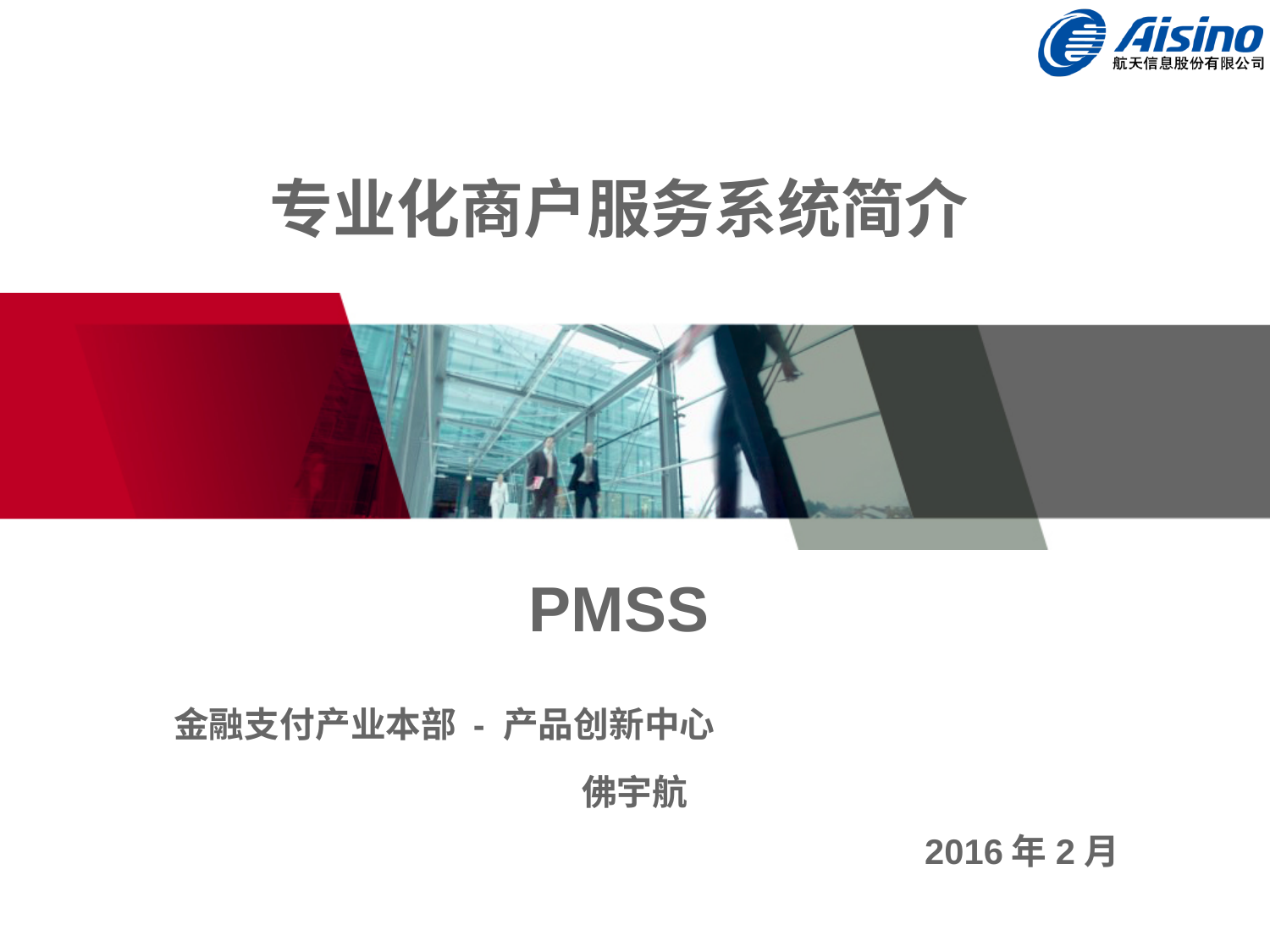

专业化商户服务系统简介
PMSS
金融支付产业本部 - 产品创新中心
佛宇航
2016年2月